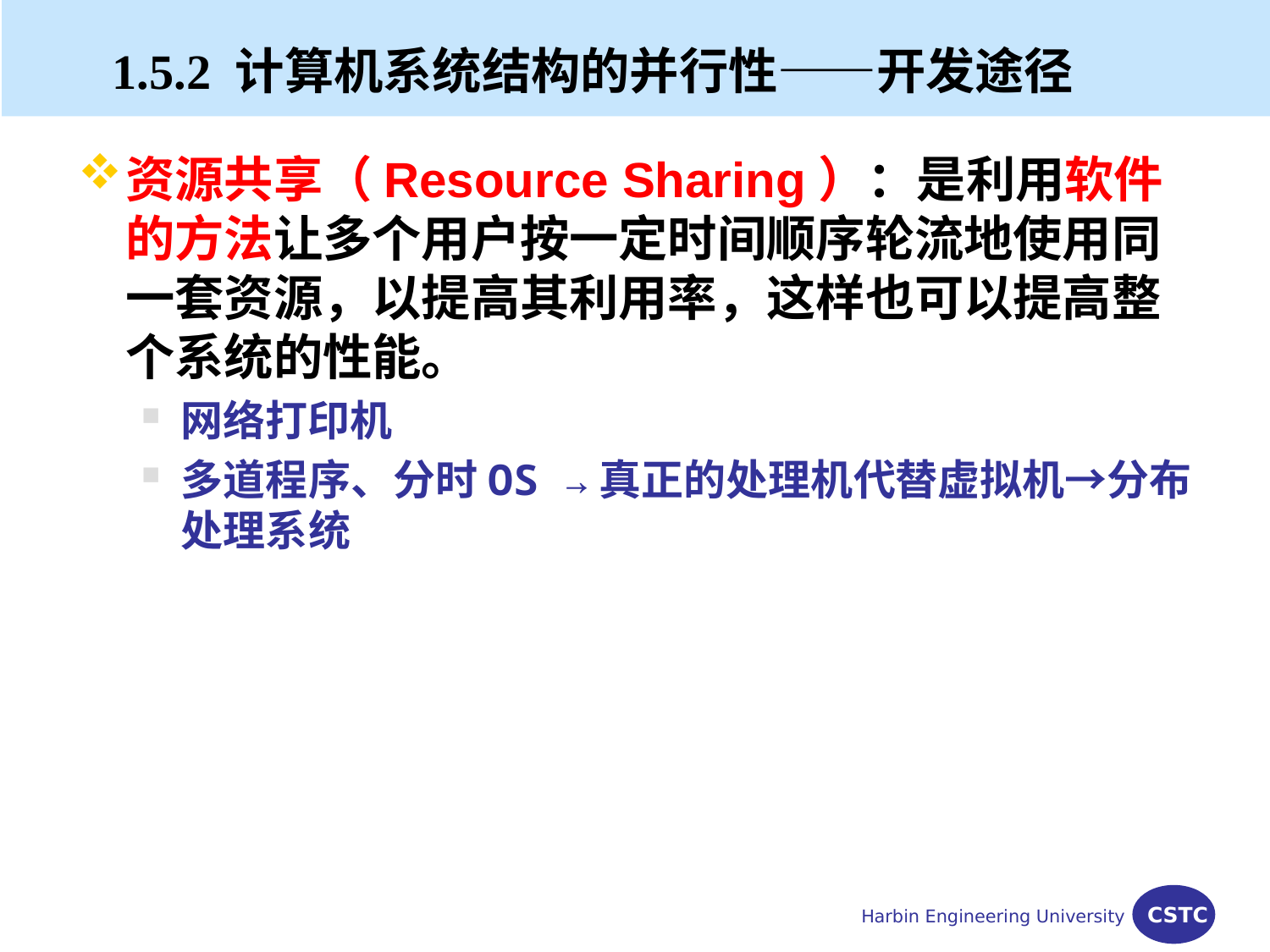

#
1.5.2 计算机系统结构的并行性——开发途径
资源共享（Resource Sharing）：是利用软件的方法让多个用户按一定时间顺序轮流地使用同一套资源，以提高其利用率，这样也可以提高整个系统的性能。
网络打印机
多道程序、分时OS →真正的处理机代替虚拟机→分布处理系统
Harbin Engineering University